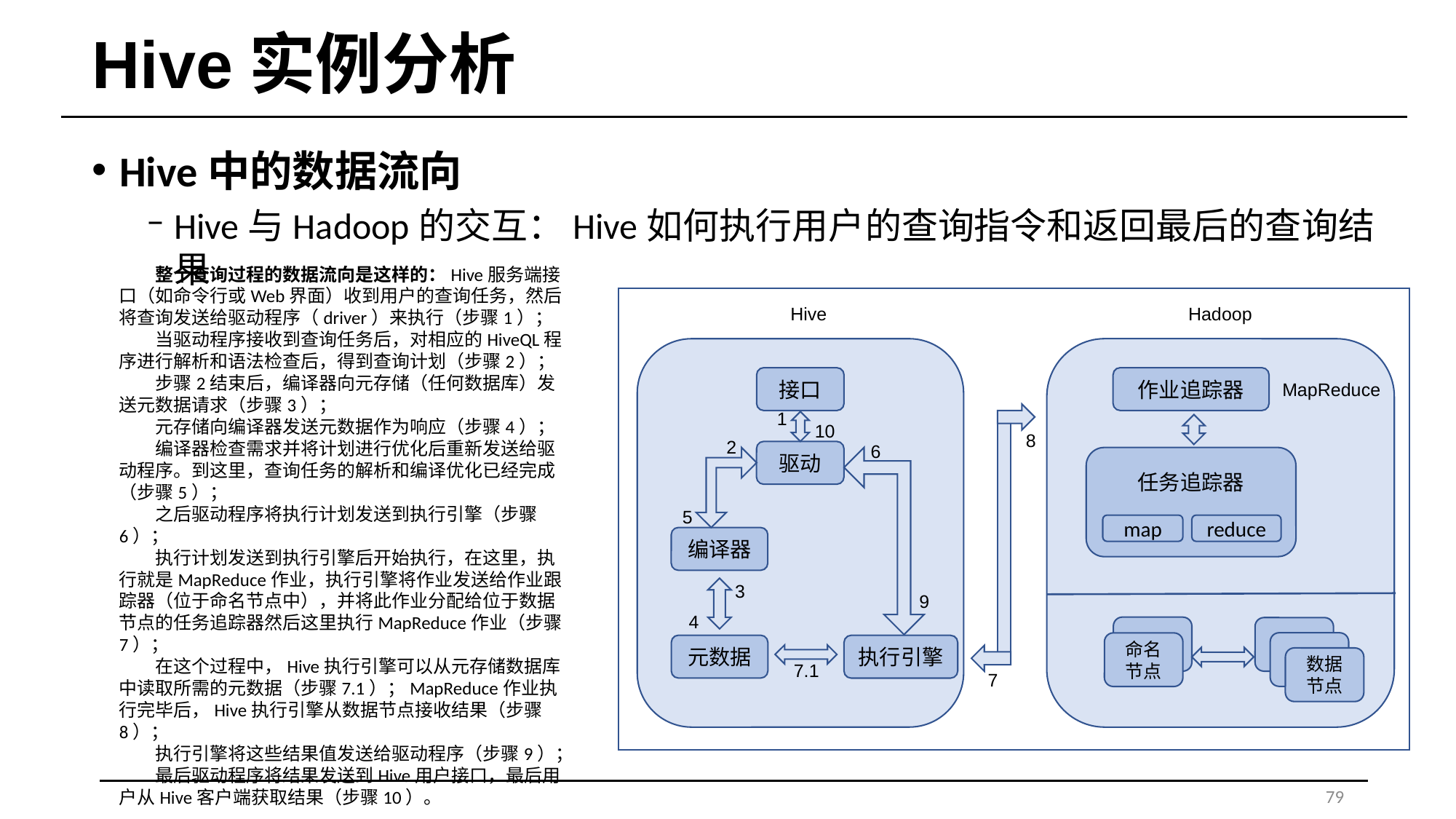

# Hive实例分析
Hive中的数据流向
Hive与Hadoop的交互：Hive如何执行用户的查询指令和返回最后的查询结果
整个查询过程的数据流向是这样的：Hive服务端接口（如命令行或Web界面）收到用户的查询任务，然后将查询发送给驱动程序（driver）来执行（步骤1）；
当驱动程序接收到查询任务后，对相应的HiveQL程序进行解析和语法检查后，得到查询计划（步骤2）；
步骤2结束后，编译器向元存储（任何数据库）发送元数据请求（步骤3）；
元存储向编译器发送元数据作为响应（步骤4）；
编译器检查需求并将计划进行优化后重新发送给驱动程序。到这里，查询任务的解析和编译优化已经完成（步骤5）；
之后驱动程序将执行计划发送到执行引擎（步骤6）；
执行计划发送到执行引擎后开始执行，在这里，执行就是MapReduce作业，执行引擎将作业发送给作业跟踪器（位于命名节点中），并将此作业分配给位于数据节点的任务追踪器然后这里执行MapReduce作业（步骤7）；
在这个过程中，Hive执行引擎可以从元存储数据库中读取所需的元数据（步骤7.1）；MapReduce作业执行完毕后，Hive执行引擎从数据节点接收结果（步骤8）；
执行引擎将这些结果值发送给驱动程序（步骤9）；
最后驱动程序将结果发送到Hive用户接口，最后用户从Hive客户端获取结果（步骤10）。

Hive
Hadoop

接口
作业追踪器
MapReduce
1

10

8
2
6
驱动

任务追踪器
map
reduce
5

编译器
3

9
4

命名节点
元数据
执行引擎
数据节点
7.1
7
79